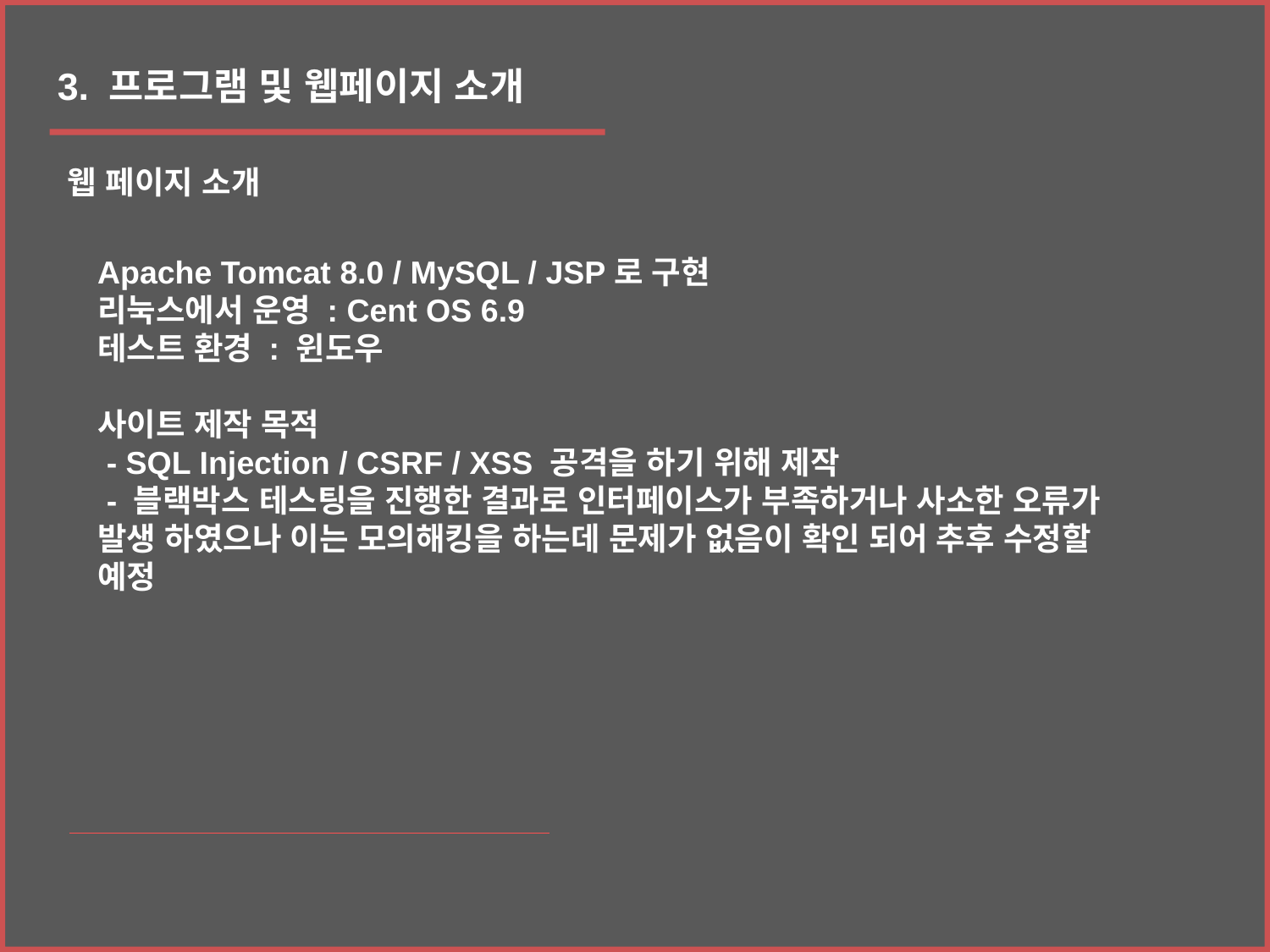

3. 프로그램 및 웹페이지 소개

웹 페이지 소개
Apache Tomcat 8.0 / MySQL / JSP로 구현
리눅스에서 운영 : Cent OS 6.9
테스트 환경 : 윈도우

사이트 제작 목적
 - SQL Injection / CSRF / XSS 공격을 하기 위해 제작
 - 블랙박스 테스팅을 진행한 결과로 인터페이스가 부족하거나 사소한 오류가 발생 하였으나 이는 모의해킹을 하는데 문제가 없음이 확인 되어 추후 수정할 예정